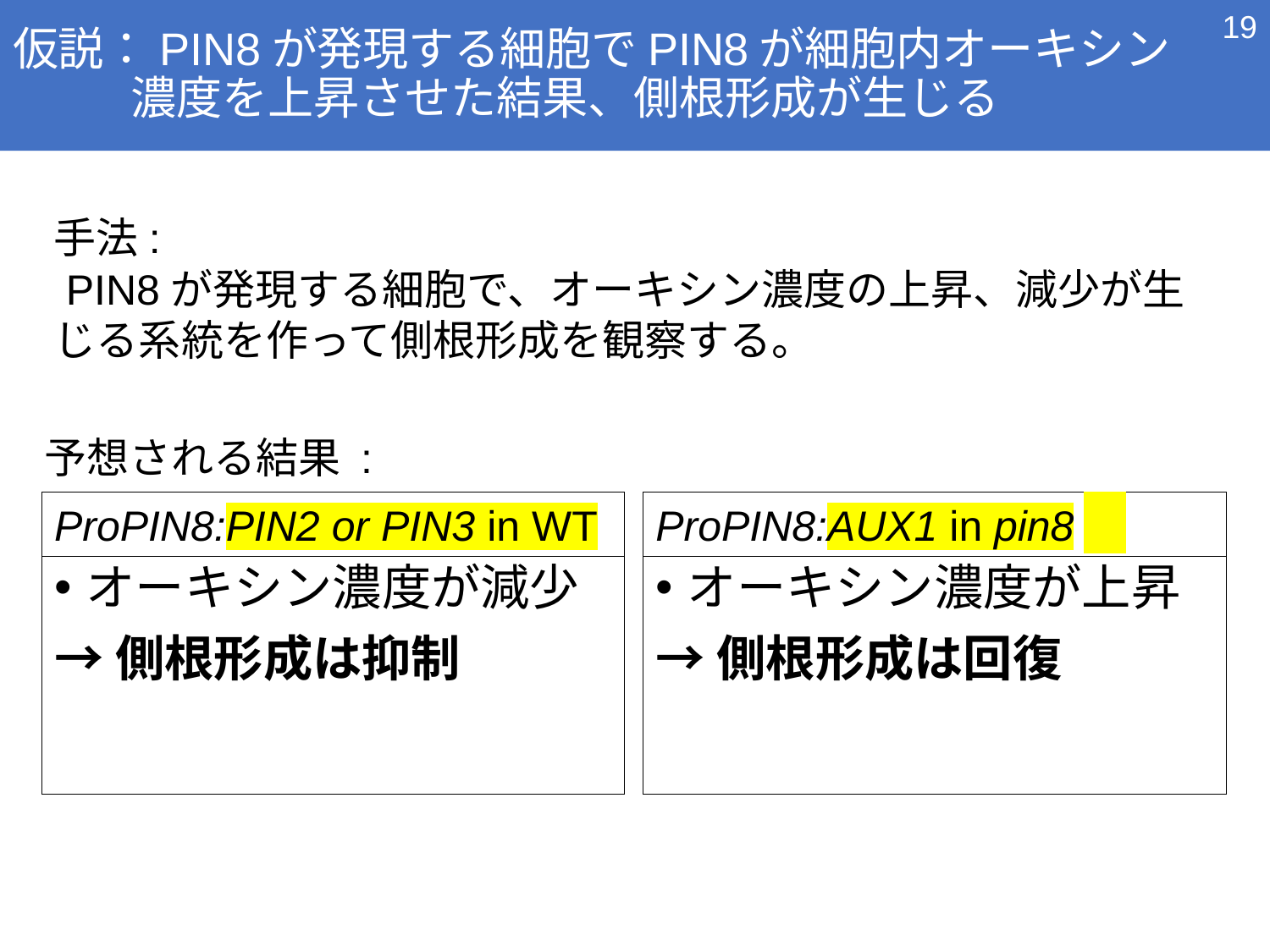

19
# 仮説：PIN8が発現する細胞でPIN8が細胞内オーキシン 濃度を上昇させた結果、側根形成が生じる
手法:
 PIN8が発現する細胞で、オーキシン濃度の上昇、減少が生じる系統を作って側根形成を観察する。
予想される結果 :
ProPIN8:AUX1 in pin8
ProPIN8:PIN2 or PIN3 in WT
オーキシン濃度が減少
→側根形成は抑制
オーキシン濃度が上昇
→側根形成は回復